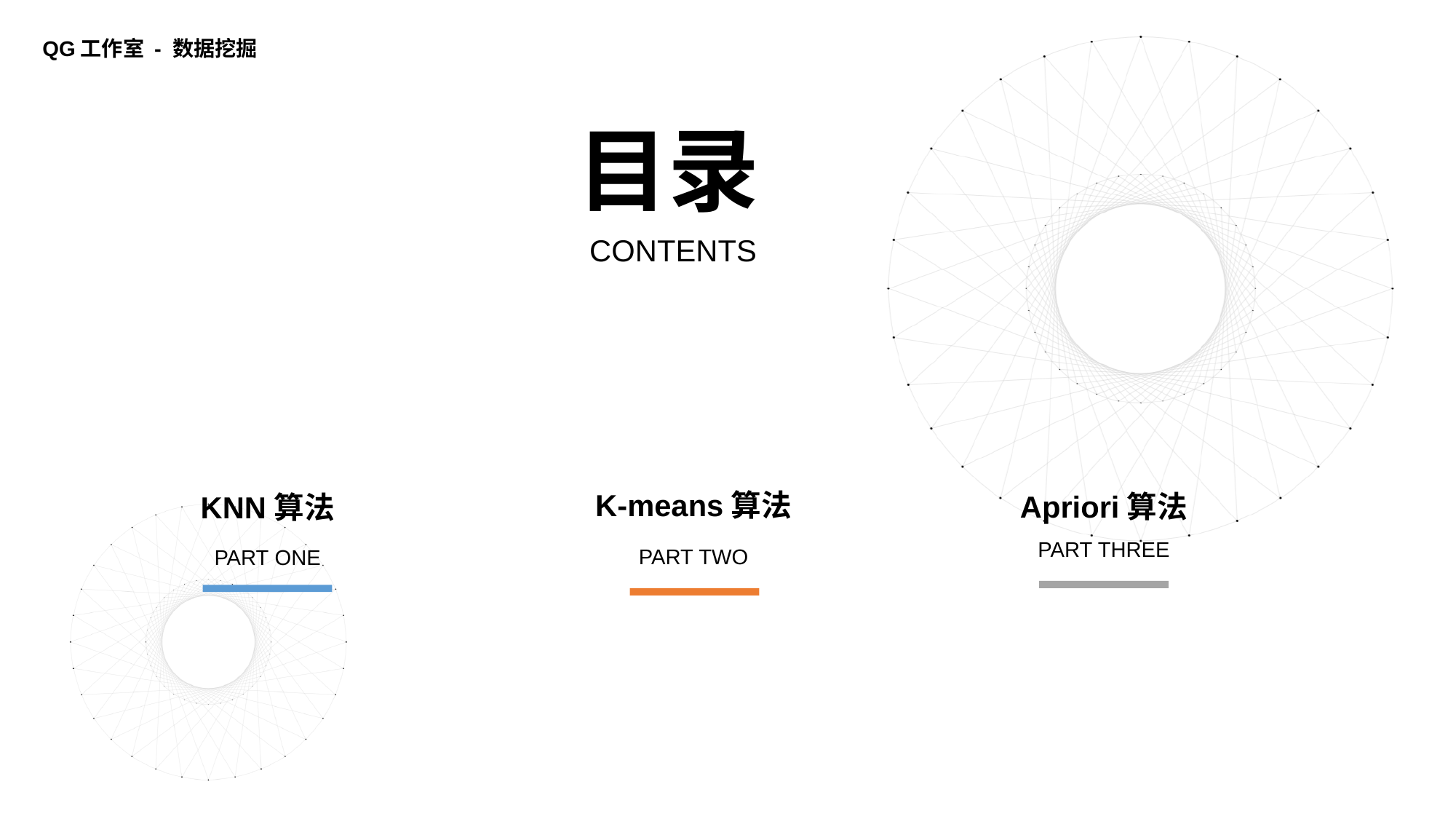

QG工作室 - 数据挖掘
目录
CONTENTS

K-means算法

Apriori算法
KNN算法
PART THREE
PART TWO
PART ONE